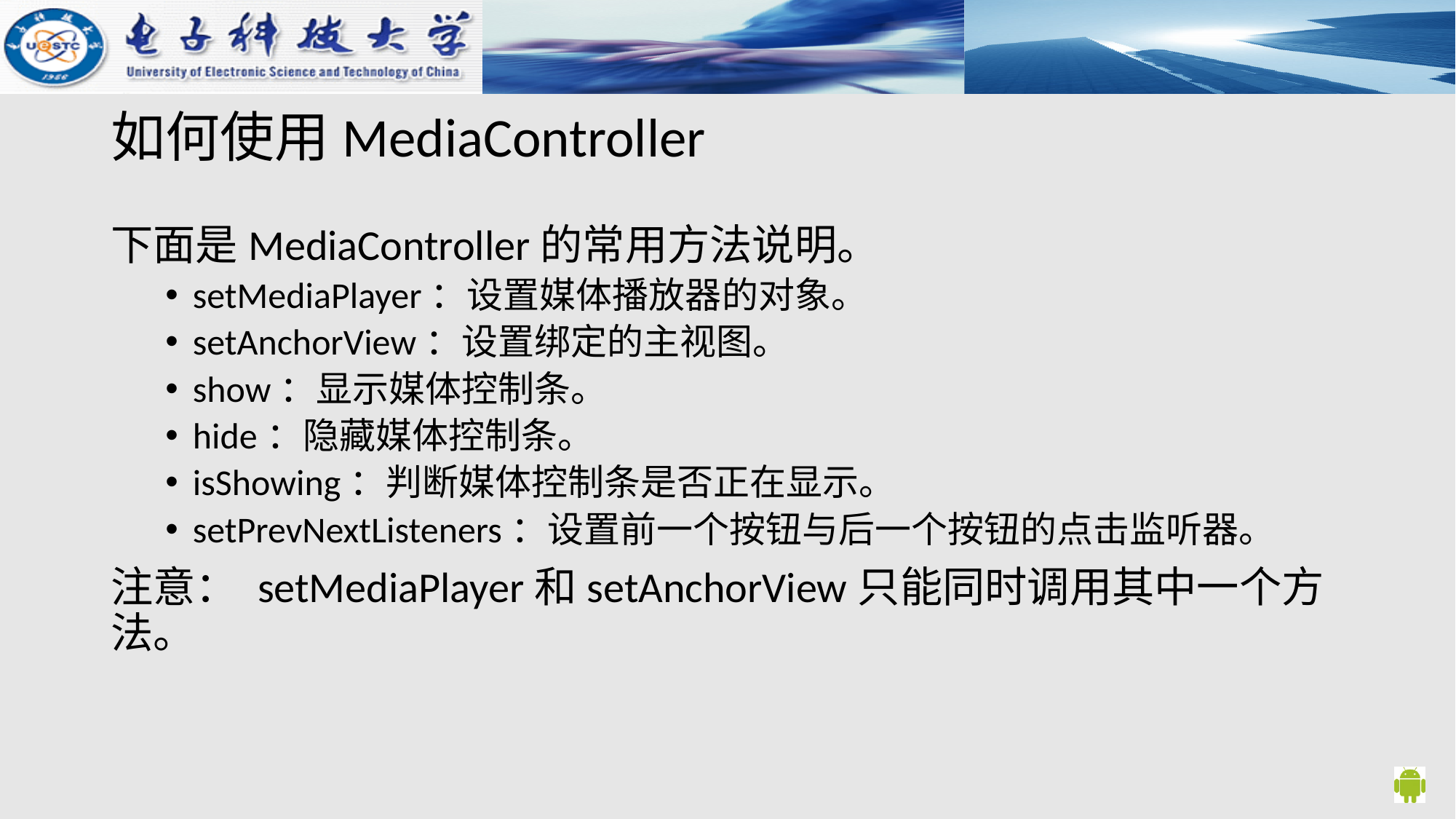

# 如何使用MediaController
下面是MediaController的常用方法说明。
setMediaPlayer：设置媒体播放器的对象。
setAnchorView：设置绑定的主视图。
show：显示媒体控制条。
hide：隐藏媒体控制条。
isShowing：判断媒体控制条是否正在显示。
setPrevNextListeners：设置前一个按钮与后一个按钮的点击监听器。
注意： setMediaPlayer和setAnchorView只能同时调用其中一个方法。